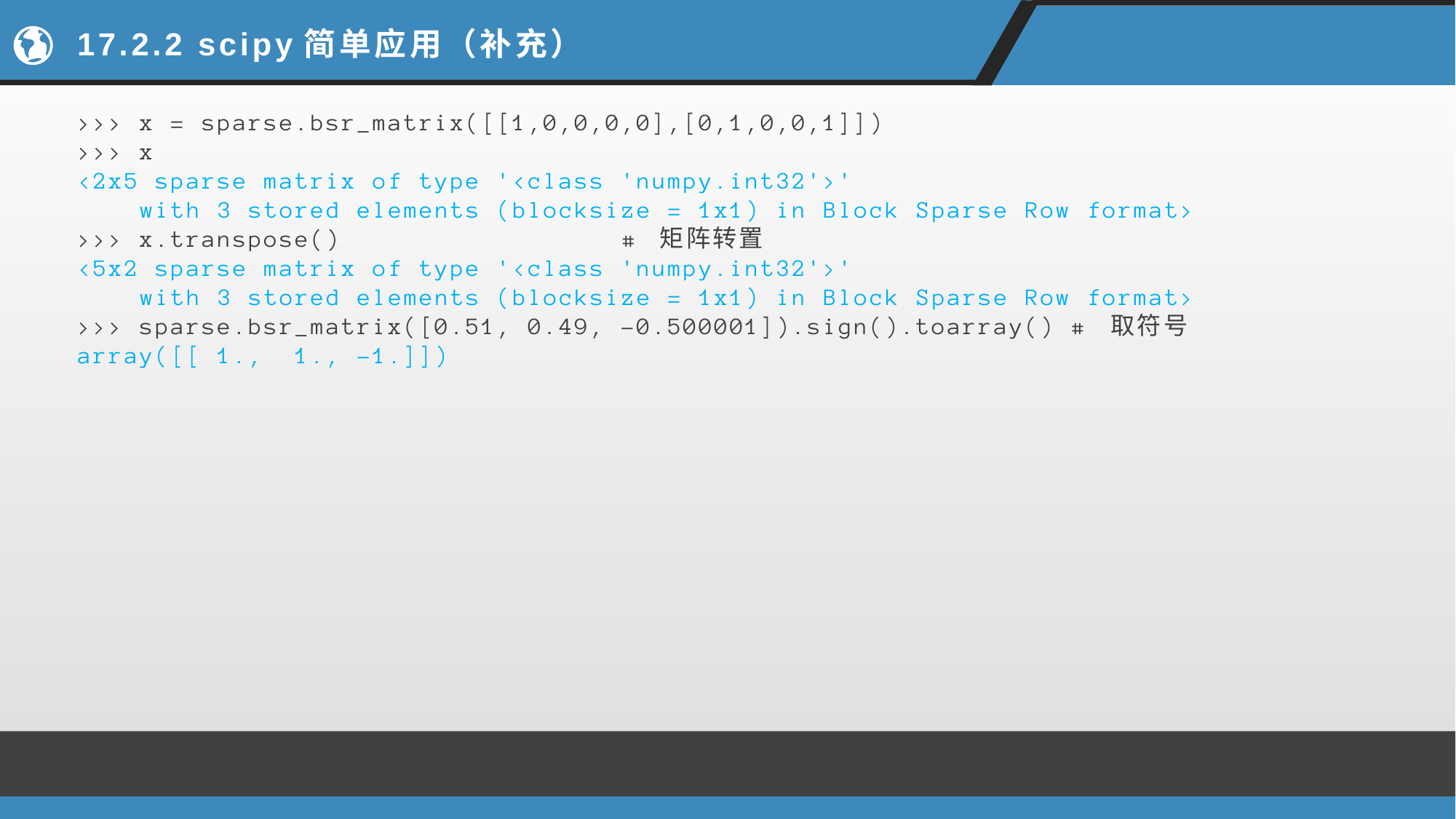

# 17.2.2 scipy简单应用（补充）

>>> x = sparse.bsr_matrix([[1,0,0,0,0],[0,1,0,0,1]])
>>> x
<2x5 sparse matrix of type '<class 'numpy.int32'>'
    with 3 stored elements (blocksize = 1x1) in Block Sparse Row format>
>>> x.transpose()                  # 矩阵转置
<5x2 sparse matrix of type '<class 'numpy.int32'>'
    with 3 stored elements (blocksize = 1x1) in Block Sparse Row format>
>>> sparse.bsr_matrix([0.51, 0.49, -0.500001]).sign().toarray() # 取符号
array([[ 1.,  1., -1.]])